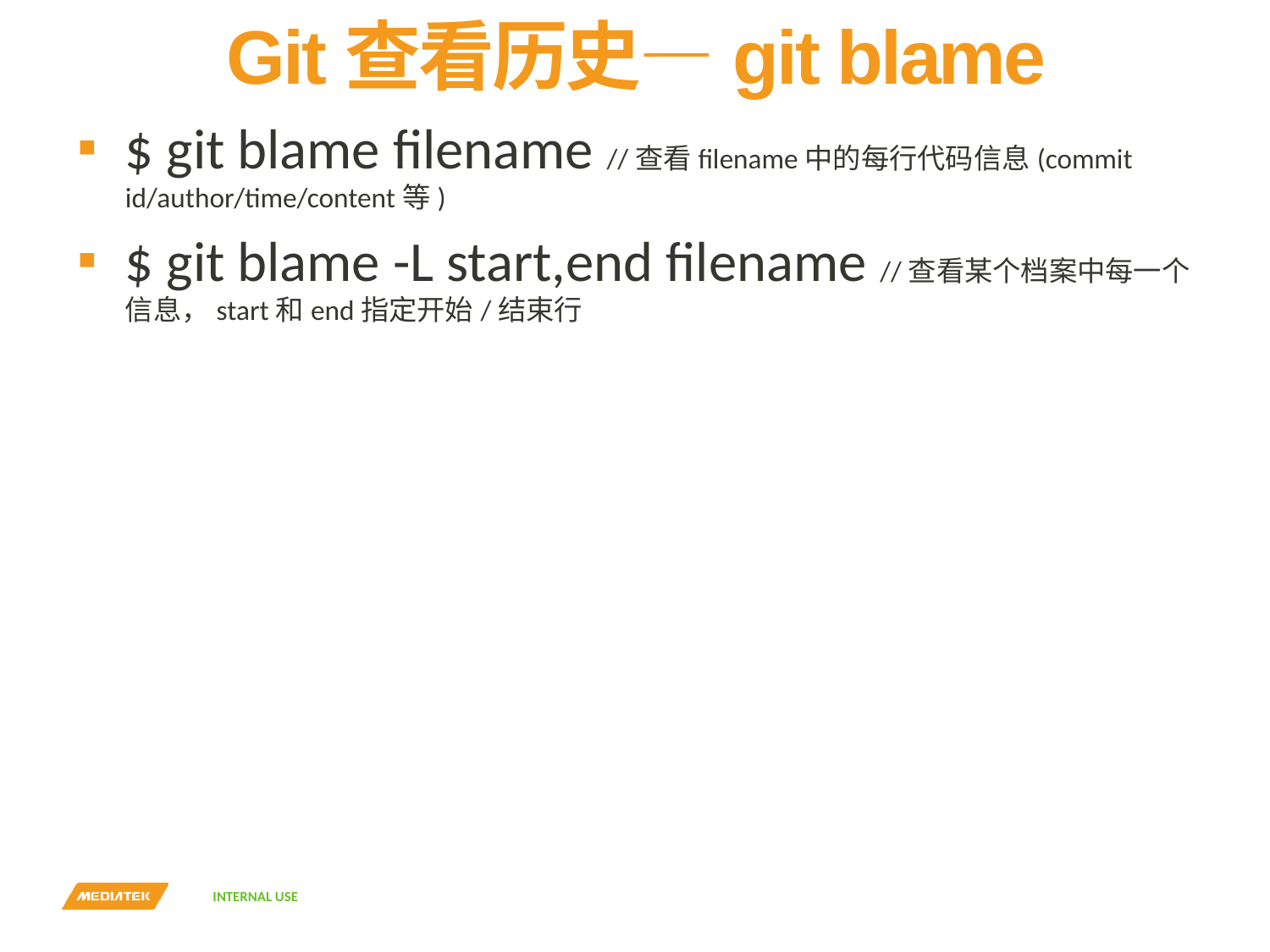

# Git查看历史—git blame
$ git blame filename //查看filename中的每行代码信息(commit id/author/time/content等)
$ git blame -L start,end filename //查看某个档案中每一个信息，start和end指定开始/结束行